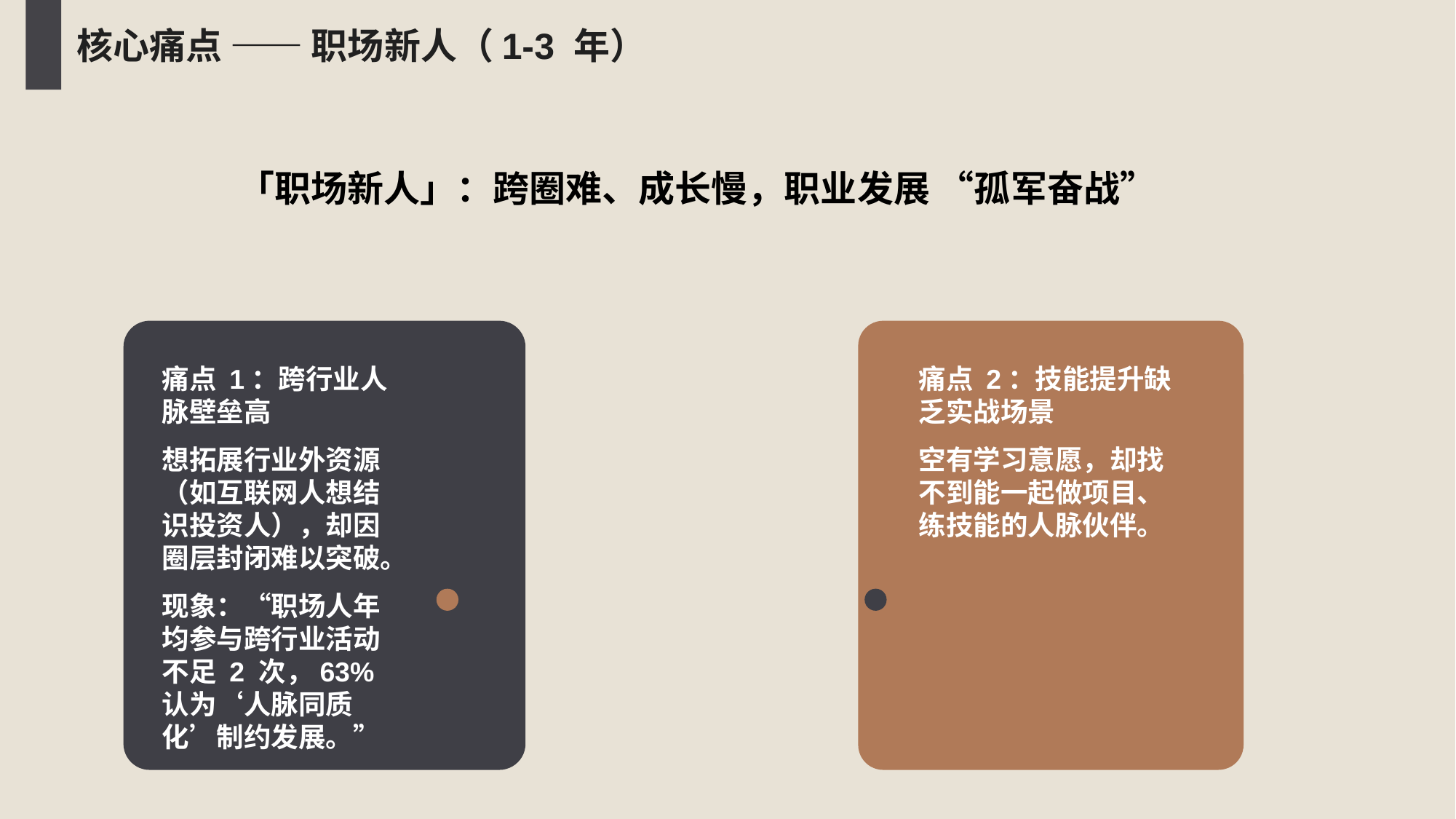

核心痛点 —— 职场新人（1-3 年）
「职场新人」：跨圈难、成长慢，职业发展 “孤军奋战”

痛点 2：技能提升缺乏实战场景
空有学习意愿，却找不到能一起做项目、练技能的人脉伙伴。
痛点 1：跨行业人脉壁垒高
想拓展行业外资源（如互联网人想结识投资人），却因圈层封闭难以突破。
现象：“职场人年均参与跨行业活动不足 2 次，63% 认为‘人脉同质化’制约发展。”